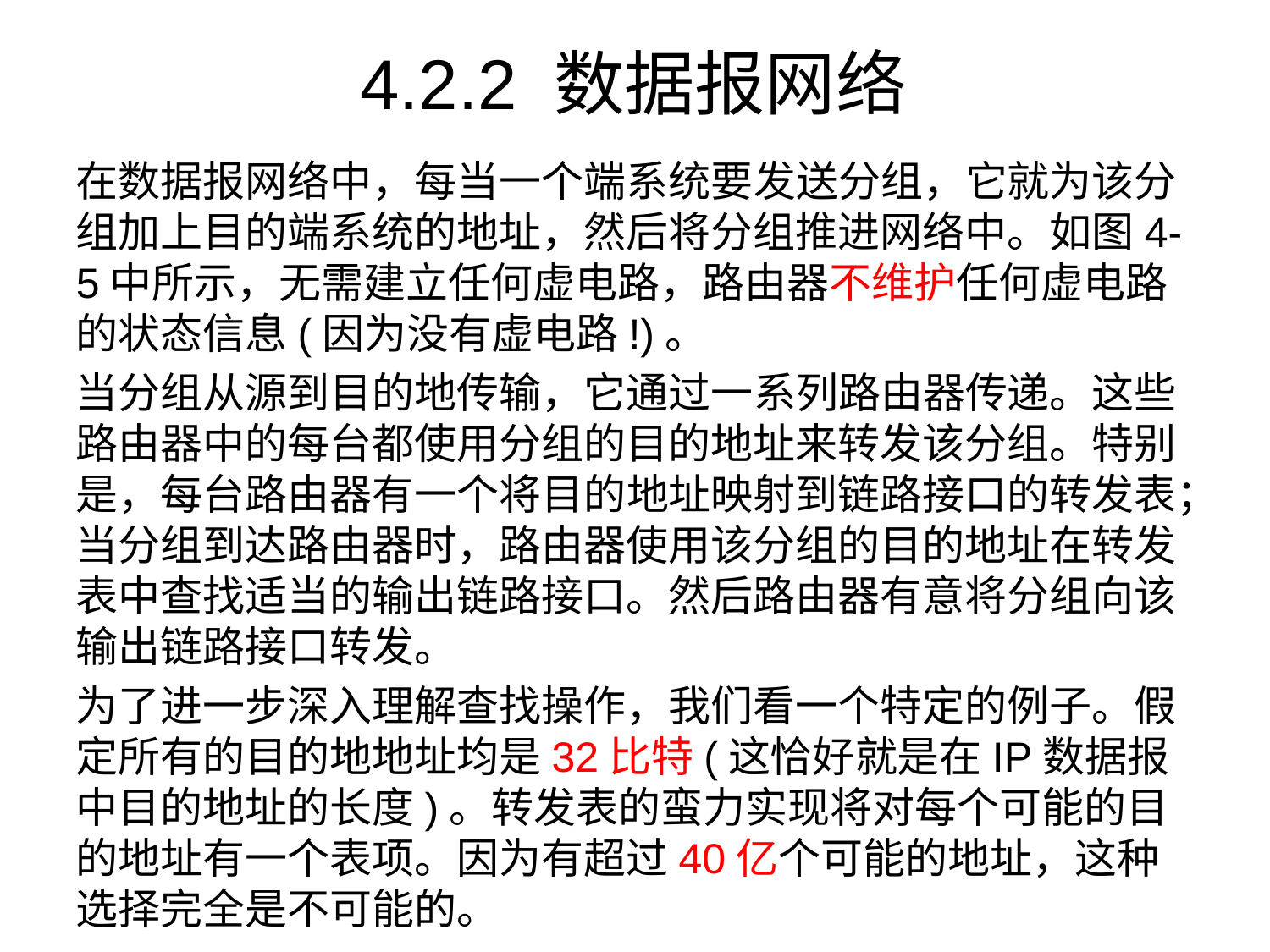

# 4.2.2 数据报网络
在数据报网络中，每当一个端系统要发送分组，它就为该分组加上目的端系统的地址，然后将分组推进网络中。如图4-5中所示，无需建立任何虚电路，路由器不维护任何虚电路的状态信息(因为没有虚电路!)。
当分组从源到目的地传输，它通过一系列路由器传递。这些路由器中的每台都使用分组的目的地址来转发该分组。特别是，每台路由器有一个将目的地址映射到链路接口的转发表；当分组到达路由器时，路由器使用该分组的目的地址在转发表中查找适当的输出链路接口。然后路由器有意将分组向该输出链路接口转发。
为了进一步深入理解查找操作，我们看一个特定的例子。假定所有的目的地地址均是32比特(这恰好就是在IP数据报中目的地址的长度)。转发表的蛮力实现将对每个可能的目的地址有一个表项。因为有超过40亿个可能的地址，这种选择完全是不可能的。